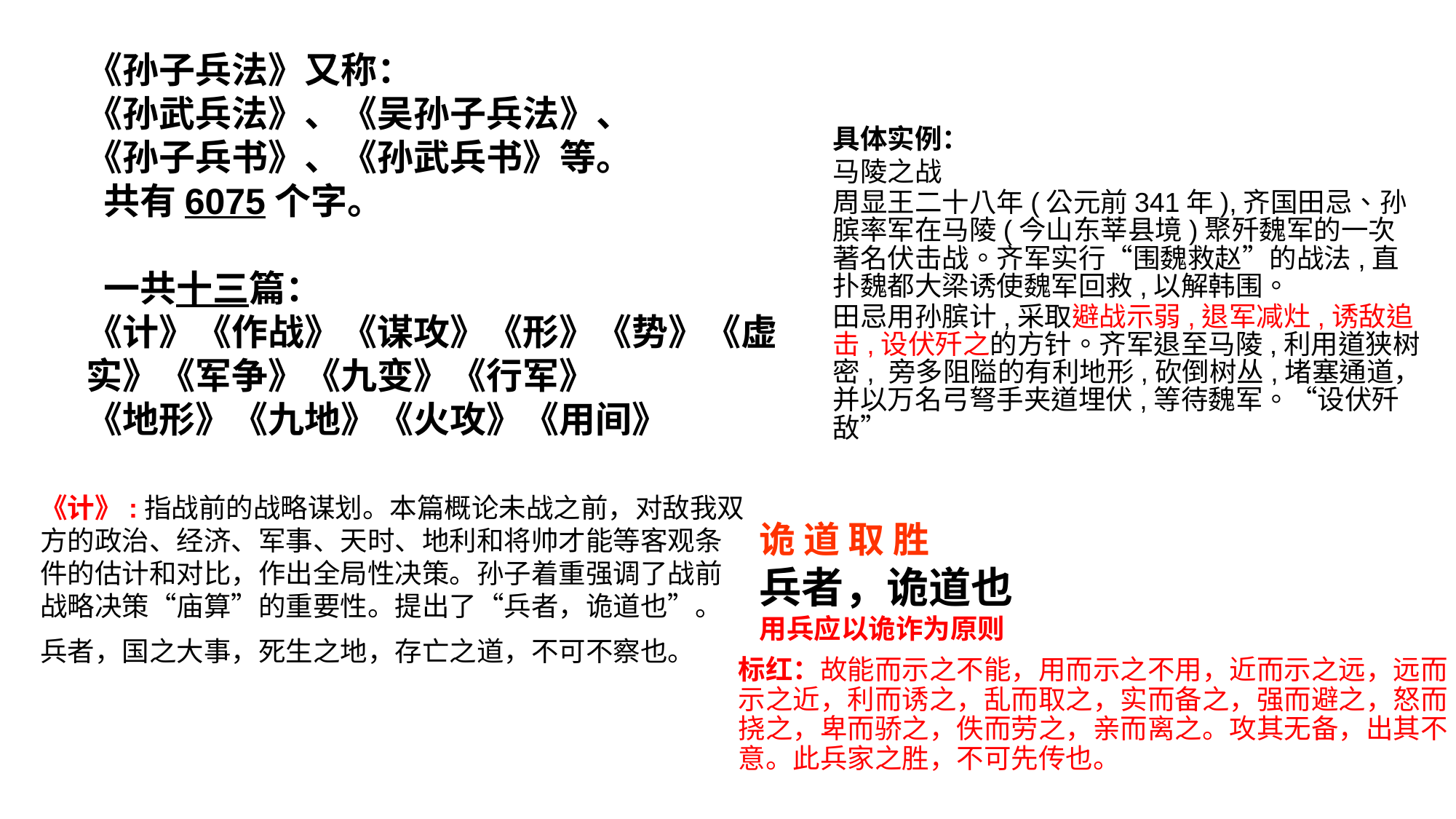

《孙子兵法》又称：
《孙武兵法》、《吴孙子兵法》、
《孙子兵书》、《孙武兵书》等。
 共有6075个字。

 一共十三篇：
《计》《作战》《谋攻》《形》《势》《虚实》《军争》《九变》《行军》
《地形》《九地》《火攻》《用间》
具体实例：
马陵之战
周显王二十八年(公元前341年),齐国田忌、孙膑率军在马陵(今山东莘县境)聚歼魏军的一次著名伏击战。齐军实行“围魏救赵”的战法,直扑魏都大梁诱使魏军回救,以解韩围。
田忌用孙膑计,采取避战示弱,退军减灶,诱敌追击,设伏歼之的方针。齐军退至马陵,利用道狭树密, 旁多阻隘的有利地形,砍倒树丛,堵塞通道，并以万名弓弩手夹道埋伏,等待魏军。“设伏歼敌”
《计》:指战前的战略谋划。本篇概论未战之前，对敌我双方的政治、经济、军事、天时、地利和将帅才能等客观条件的估计和对比，作出全局性决策。孙子着重强调了战前战略决策“庙算”的重要性。提出了“兵者，诡道也”。
诡 道 取 胜
兵者，诡道也
用兵应以诡诈为原则
兵者，国之大事，死生之地，存亡之道，不可不察也。
标红：故能而示之不能，用而示之不用，近而示之远，远而示之近，利而诱之，乱而取之，实而备之，强而避之，怒而挠之，卑而骄之，佚而劳之，亲而离之。攻其无备，出其不意。此兵家之胜，不可先传也。